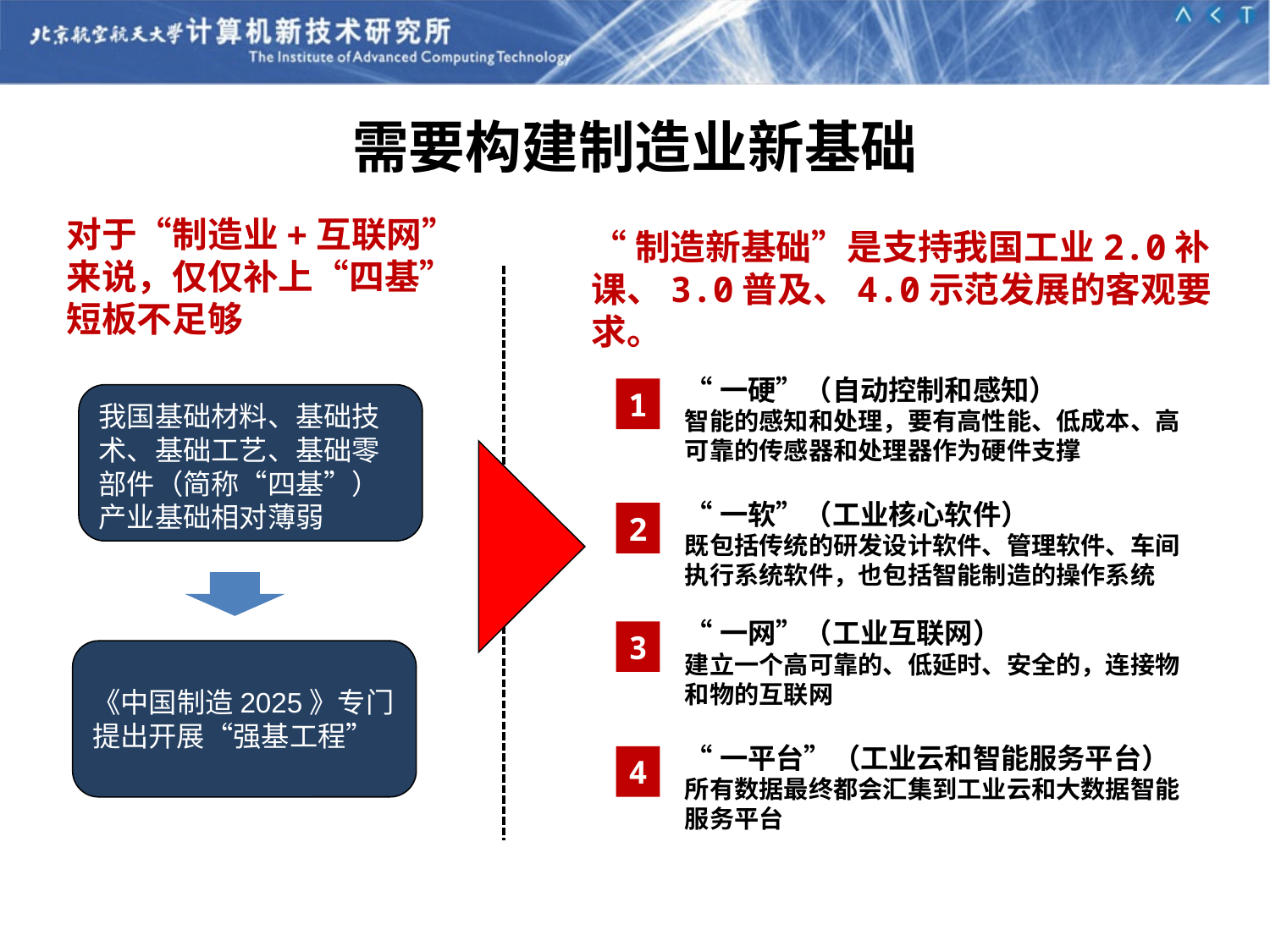

需要构建制造业新基础
对于“制造业+互联网”来说，仅仅补上“四基”短板不足够
“制造新基础”是支持我国工业2.0补课、3.0普及、4.0示范发展的客观要求。
“一硬”（自动控制和感知）
智能的感知和处理，要有高性能、低成本、高可靠的传感器和处理器作为硬件支撑
1
我国基础材料、基础技术、基础工艺、基础零部件（简称“四基”）产业基础相对薄弱
“一软”（工业核心软件）
既包括传统的研发设计软件、管理软件、车间执行系统软件，也包括智能制造的操作系统

2

“一网”（工业互联网）
建立一个高可靠的、低延时、安全的，连接物和物的互联网
3
《中国制造2025》专门提出开展“强基工程”
“一平台”（工业云和智能服务平台）
所有数据最终都会汇集到工业云和大数据智能服务平台
4